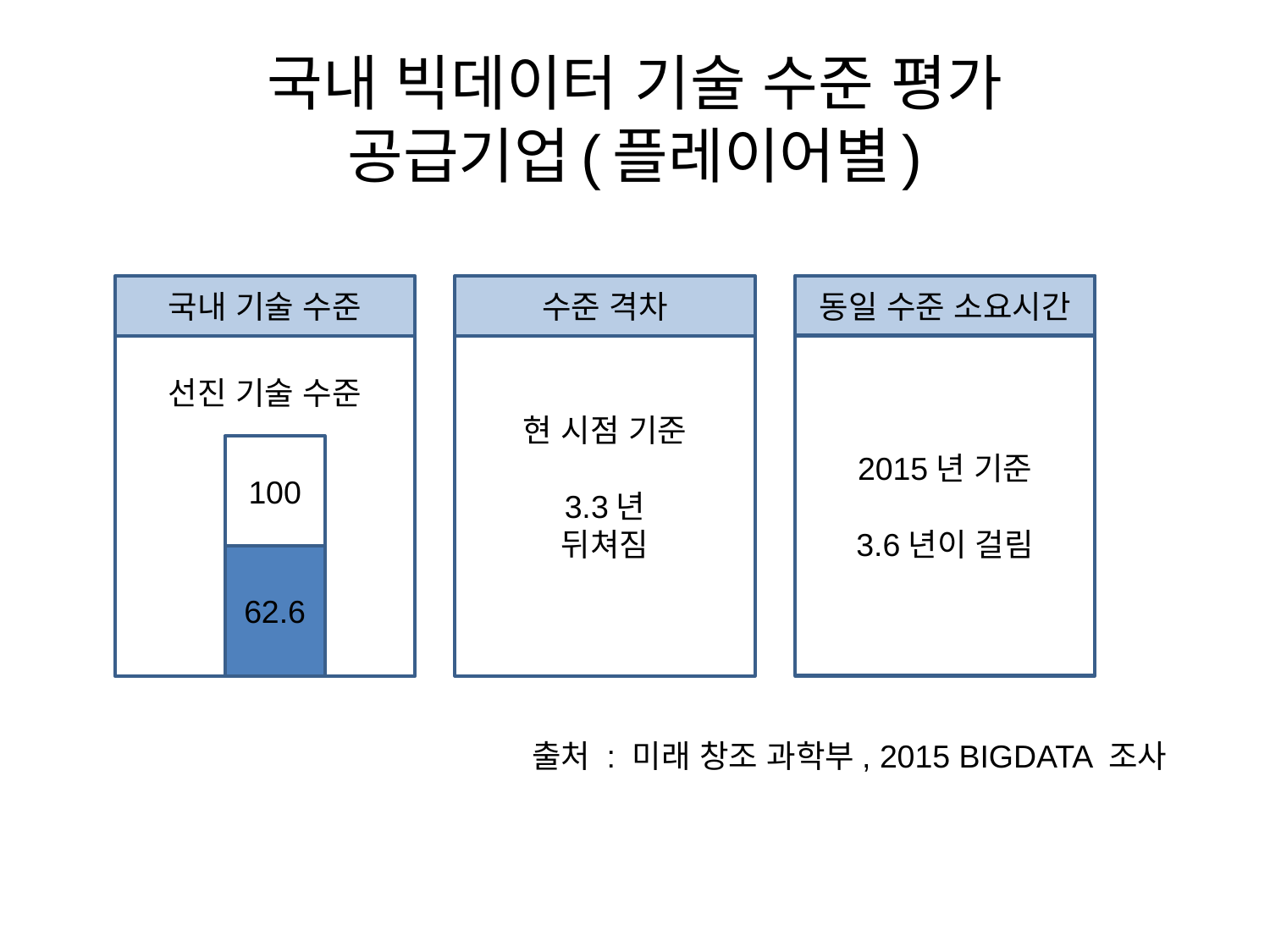

# 국내 빅데이터 기술 수준 평가 공급기업(플레이어별)
동일 수준 소요시간
2015년 기준

3.6년이 걸림
수준 격차
현 시점 기준

3.3년
뒤쳐짐

국내 기술 수준
선진 기술 수준

100
62.6
출처 : 미래 창조 과학부, 2015 BIGDATA 조사